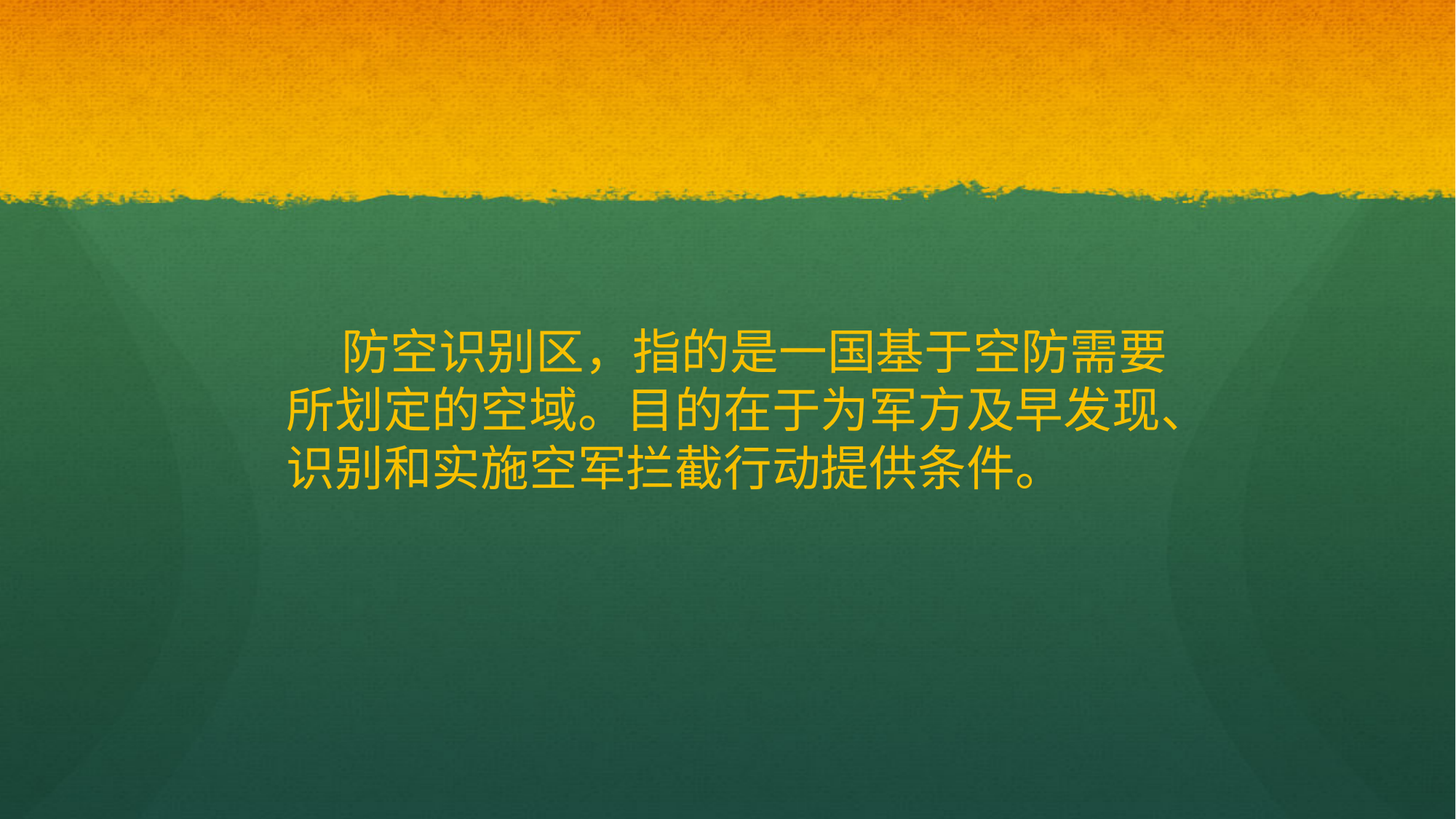

防空识别区，指的是一国基于空防需要所划定的空域。目的在于为军方及早发现、识别和实施空军拦截行动提供条件。